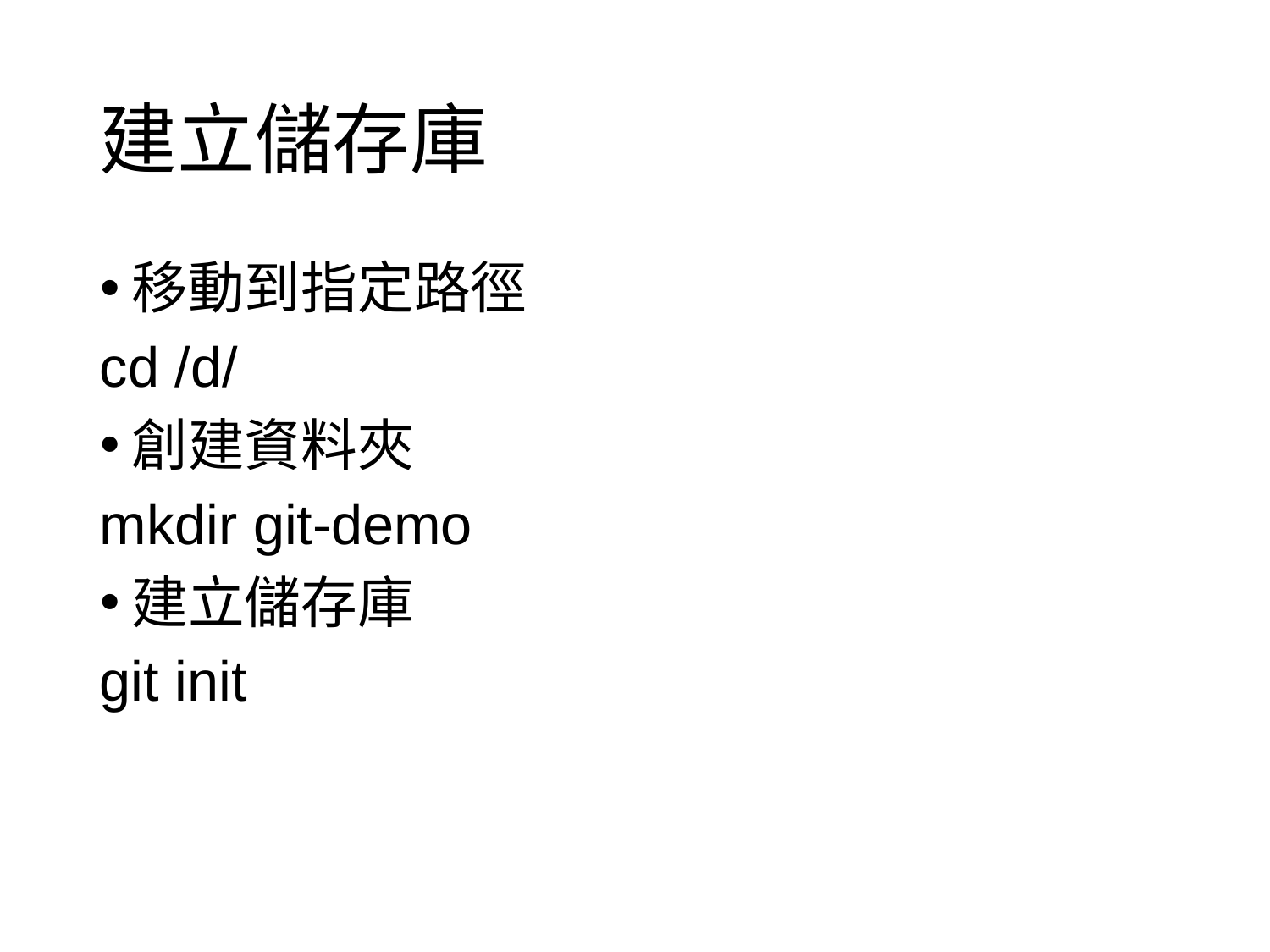

建立儲存庫
移動到指定路徑
cd /d/
創建資料夾
mkdir git-demo
建立儲存庫
git init